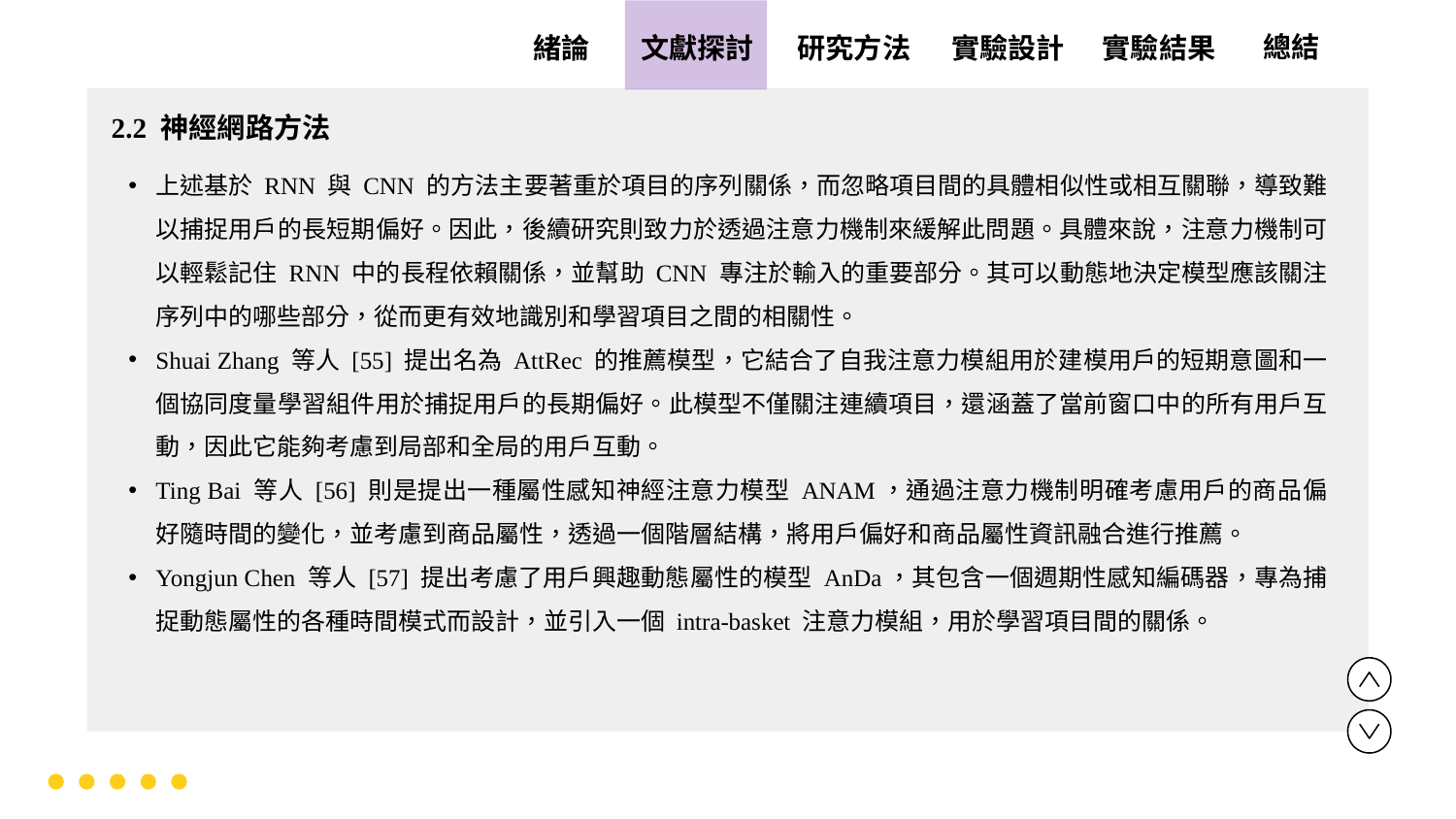

實驗設計
實驗結果
文獻探討
總結
緒論
研究方法
2.2 神經網路方法
上述基於 RNN 與 CNN 的方法主要著重於項目的序列關係，而忽略項目間的具體相似性或相互關聯，導致難以捕捉用戶的長短期偏好。因此，後續研究則致力於透過注意力機制來緩解此問題。具體來說，注意力機制可以輕鬆記住 RNN 中的長程依賴關係，並幫助 CNN 專注於輸入的重要部分。其可以動態地決定模型應該關注序列中的哪些部分，從而更有效地識別和學習項目之間的相關性。
Shuai Zhang 等人 [55] 提出名為 AttRec 的推薦模型，它結合了自我注意力模組用於建模用戶的短期意圖和一個協同度量學習組件用於捕捉用戶的長期偏好。此模型不僅關注連續項目，還涵蓋了當前窗口中的所有用戶互動，因此它能夠考慮到局部和全局的用戶互動。
Ting Bai 等人 [56] 則是提出一種屬性感知神經注意力模型 ANAM，通過注意力機制明確考慮用戶的商品偏好隨時間的變化，並考慮到商品屬性，透過一個階層結構，將用戶偏好和商品屬性資訊融合進行推薦。
Yongjun Chen 等人 [57] 提出考慮了用戶興趣動態屬性的模型 AnDa，其包含一個週期性感知編碼器，專為捕捉動態屬性的各種時間模式而設計，並引入一個 intra-basket 注意力模組，用於學習項目間的關係。